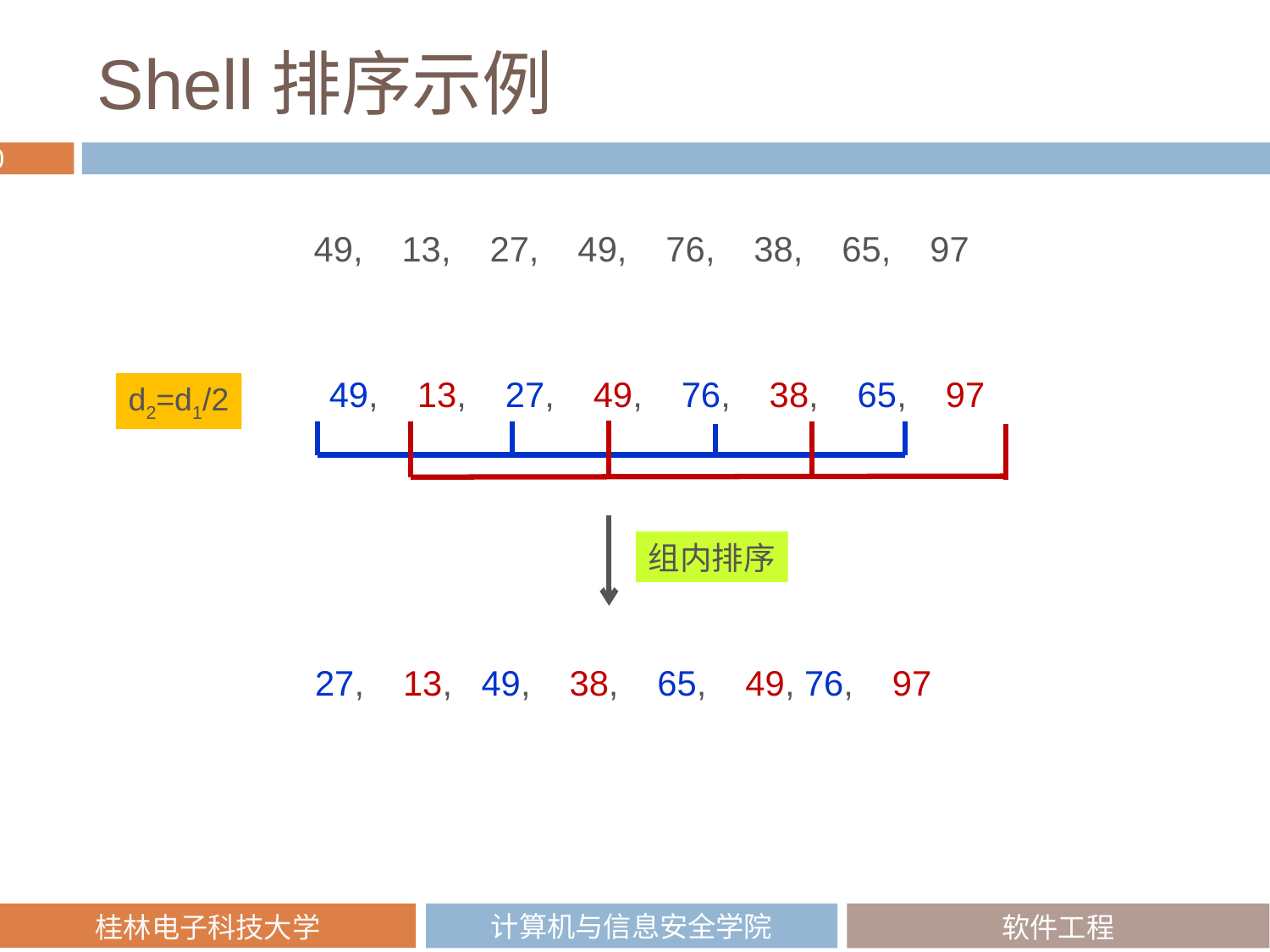

# Shell排序示例
49,    13,    27,    49,    76,    38,    65,    97
49,    13,    27,    49,    76,    38,    65,    97
d2=d1/2
组内排序
27,    13,   49,    38,    65,    49, 76,    97